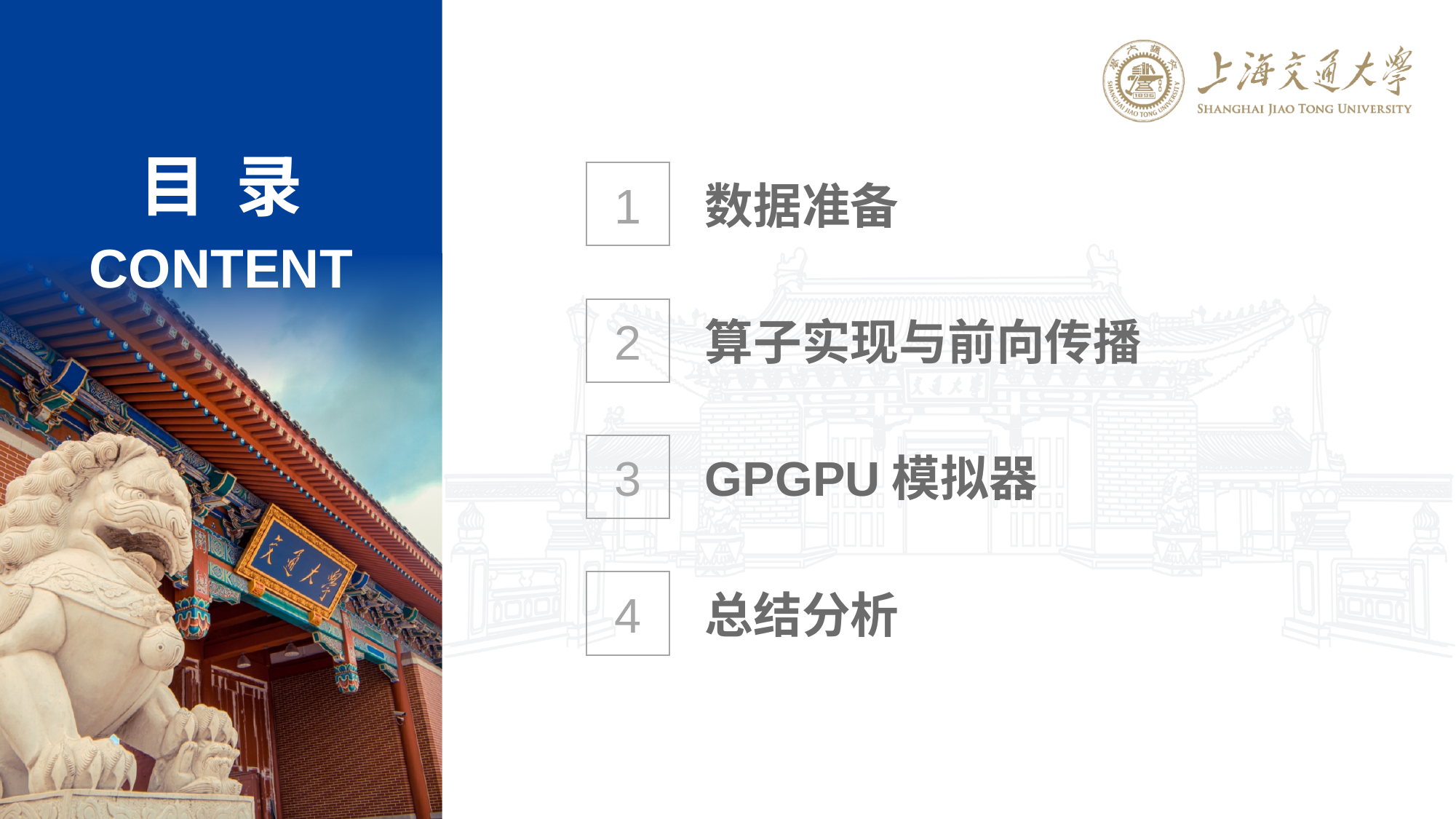

1
数据准备
2
算子实现与前向传播
3
GPGPU模拟器
4
总结分析